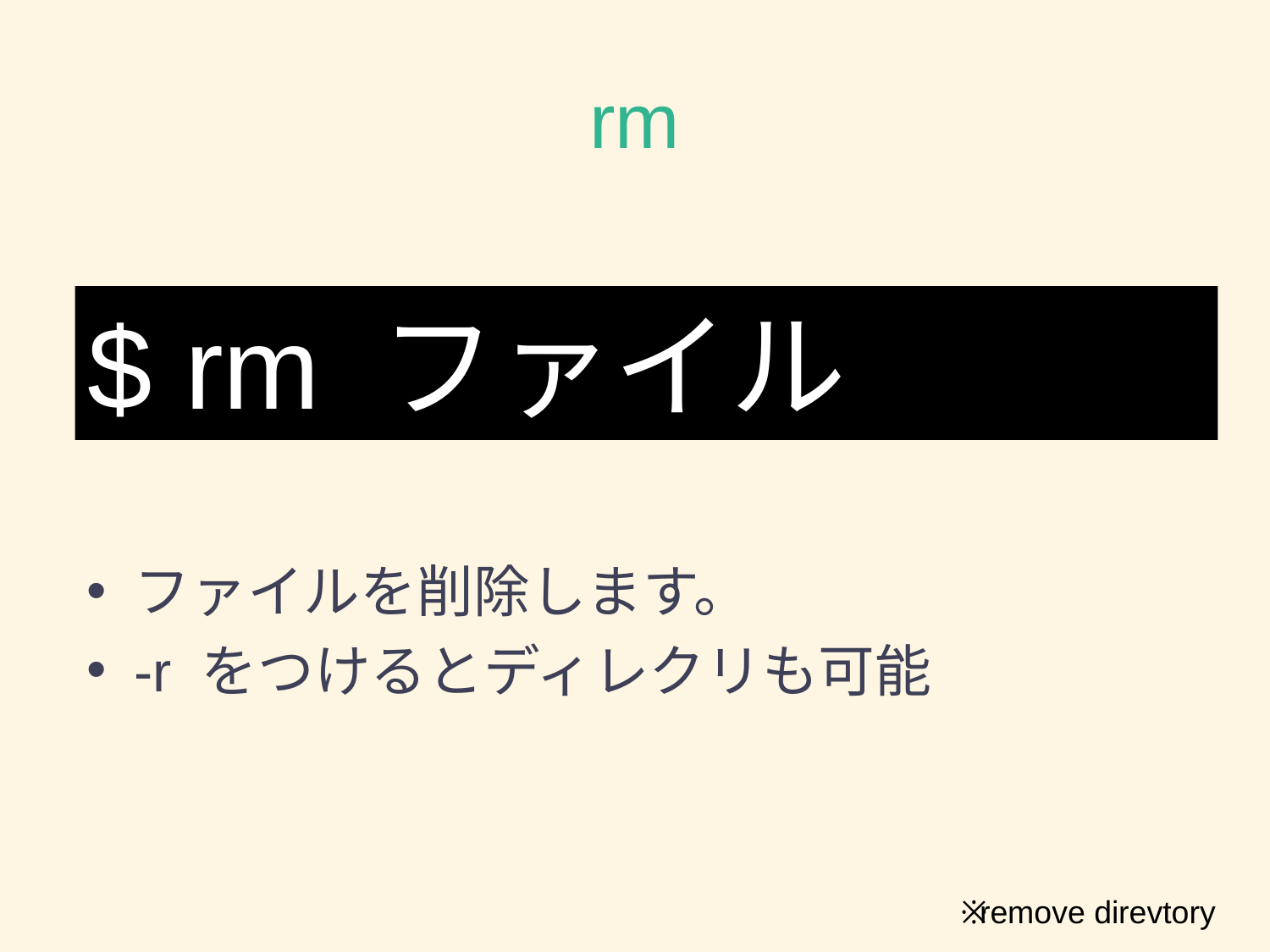

# rm
$ rm ファイル
ファイルを削除します。
-r をつけるとディレクリも可能
※remove direvtory